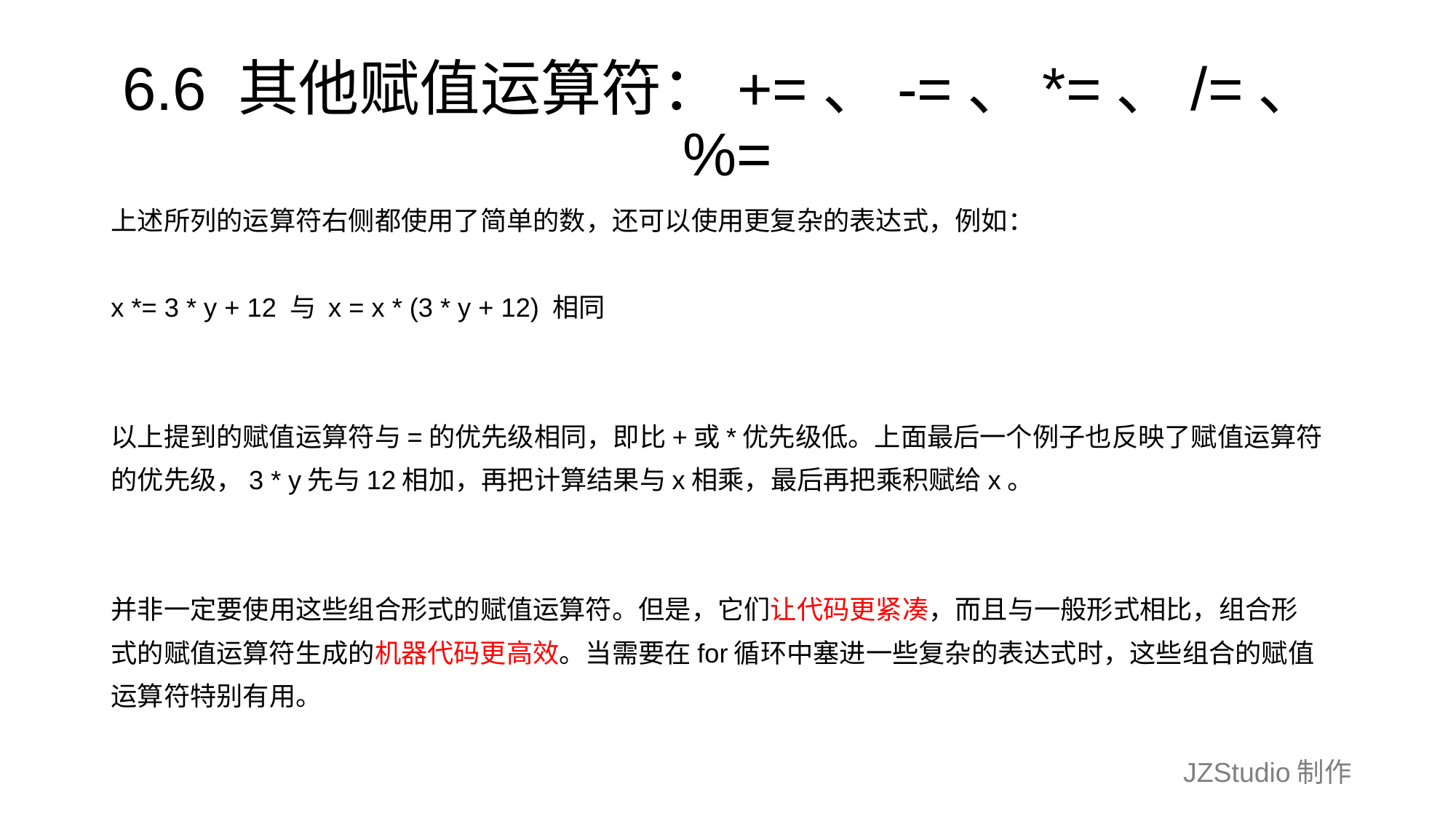

# 6.6 其他赋值运算符：+=、-=、*=、/=、%=
上述所列的运算符右侧都使用了简单的数，还可以使用更复杂的表达式，例如：

x *= 3 * y + 12 与 x = x * (3 * y + 12) 相同

以上提到的赋值运算符与=的优先级相同，即比+或*优先级低。上面最后一个例子也反映了赋值运算符
的优先级，3 * y先与12相加，再把计算结果与x相乘，最后再把乘积赋给x。

并非一定要使用这些组合形式的赋值运算符。但是，它们让代码更紧凑，而且与一般形式相比，组合形
式的赋值运算符生成的机器代码更高效。当需要在for循环中塞进一些复杂的表达式时，这些组合的赋值
运算符特别有用。